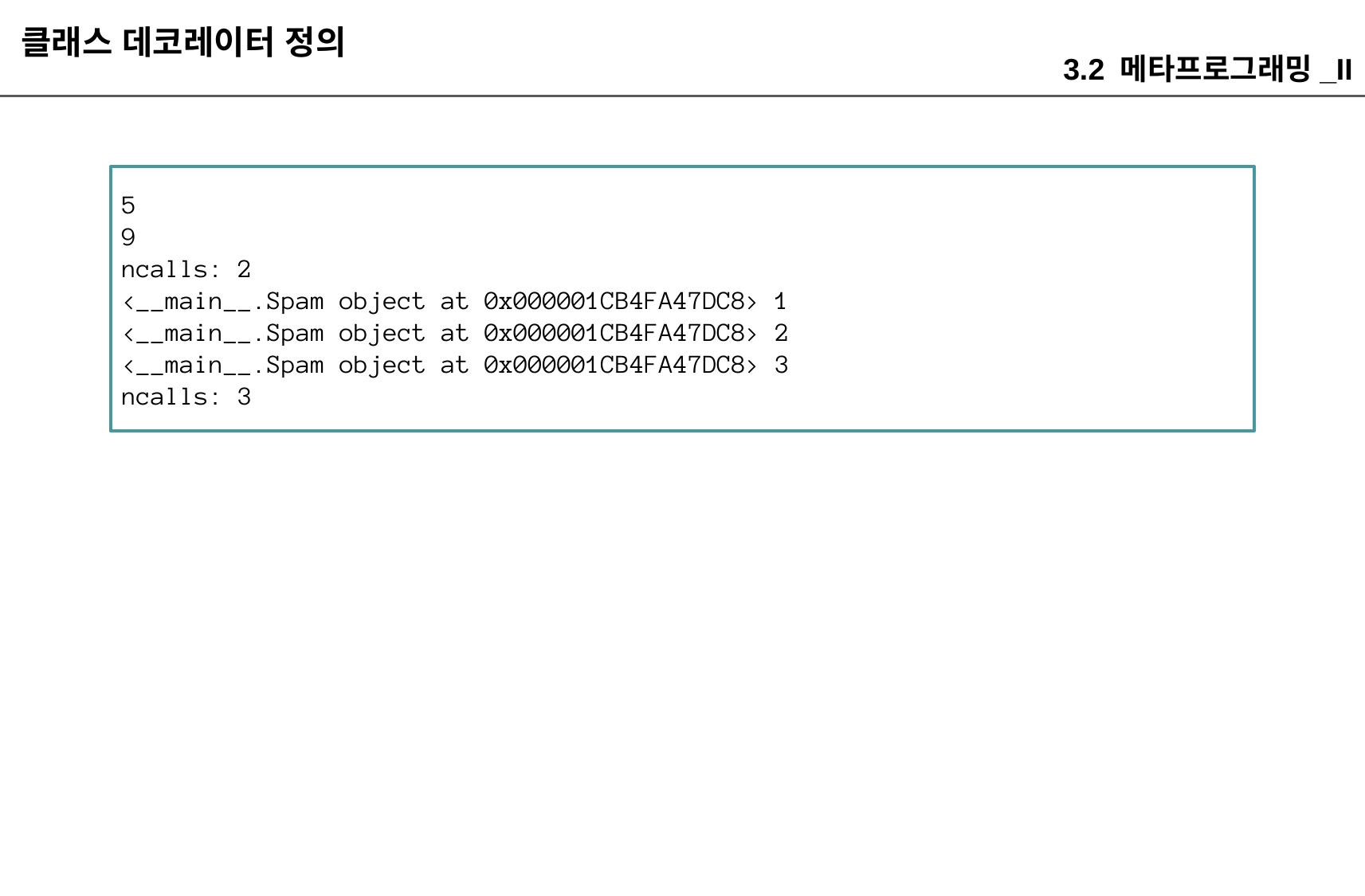

클래스 데코레이터 정의
3.2 메타프로그래밍_II
5
9
ncalls: 2
<__main__.Spam object at 0x000001CB4FA47DC8> 1
<__main__.Spam object at 0x000001CB4FA47DC8> 2
<__main__.Spam object at 0x000001CB4FA47DC8> 3
ncalls: 3